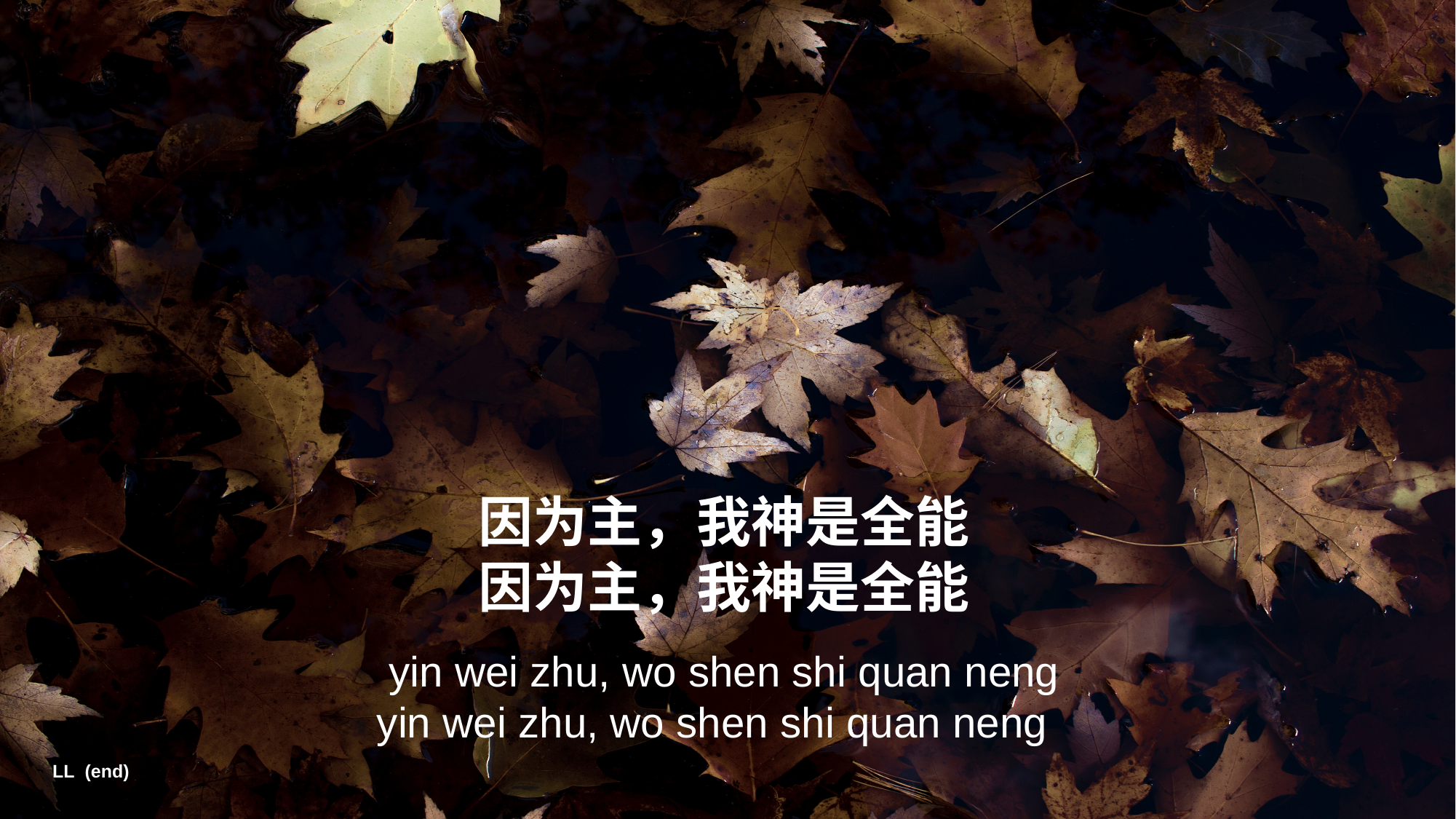

因为主，我神是全能
因为主，我神是全能

yin wei zhu, wo shen shi quan neng
yin wei zhu, wo shen shi quan neng
LL  (end)